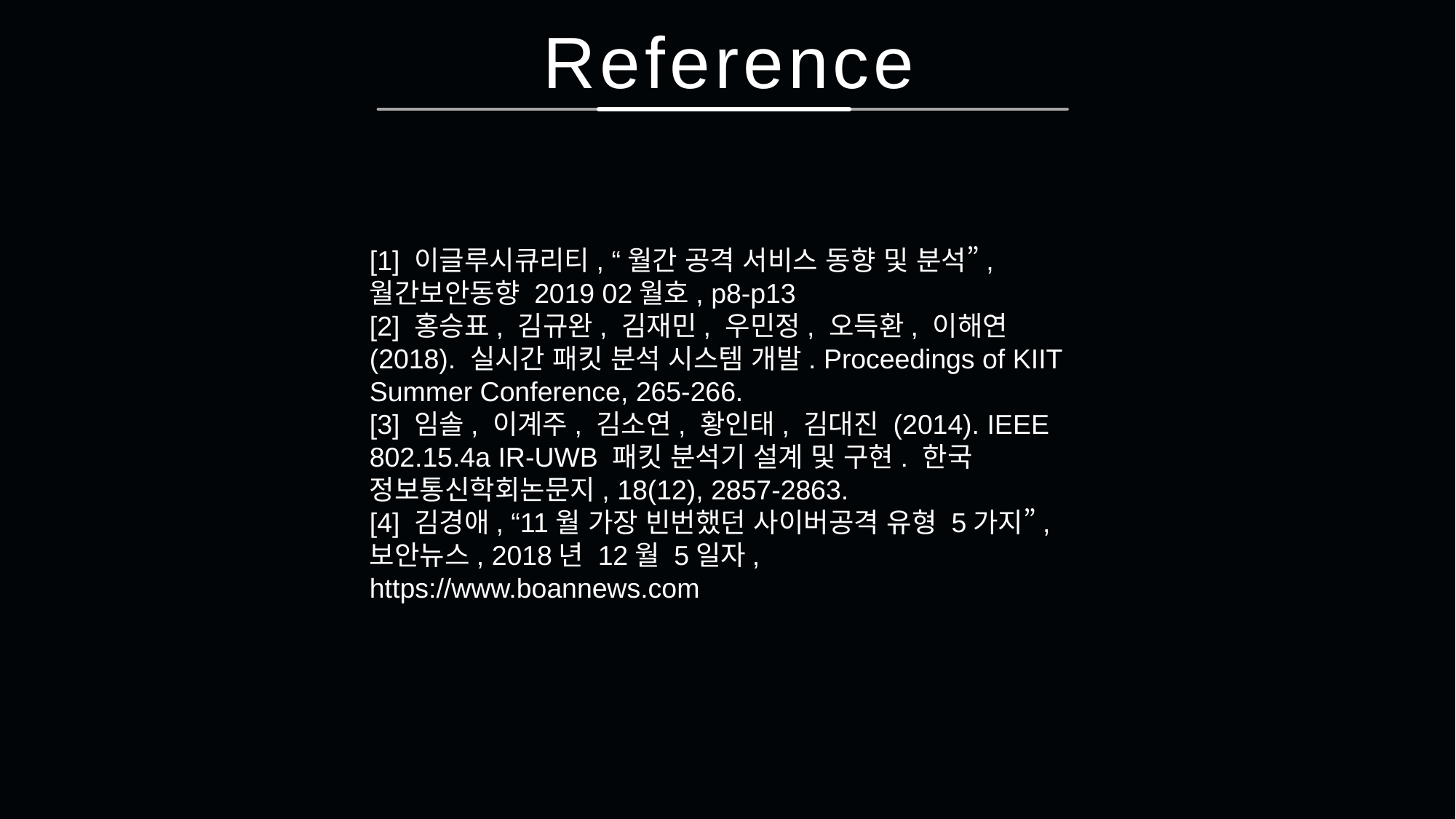

Reference
[1] 이글루시큐리티, “월간 공격 서비스 동향 및 분석”, 월간보안동향 2019 02월호, p8-p13
[2] 홍승표, 김규완, 김재민, 우민정, 오득환, 이해연 (2018). 실시간 패킷 분석 시스템 개발. Proceedings of KIIT Summer Conference, 265-266.
[3] 임솔, 이계주, 김소연, 황인태, 김대진 (2014). IEEE 802.15.4a IR-UWB 패킷 분석기 설계 및 구현. 한국
정보통신학회논문지, 18(12), 2857-2863.
[4] 김경애, “11월 가장 빈번했던 사이버공격 유형 5가지”, 보안뉴스, 2018년 12월 5일자, https://www.boannews.com